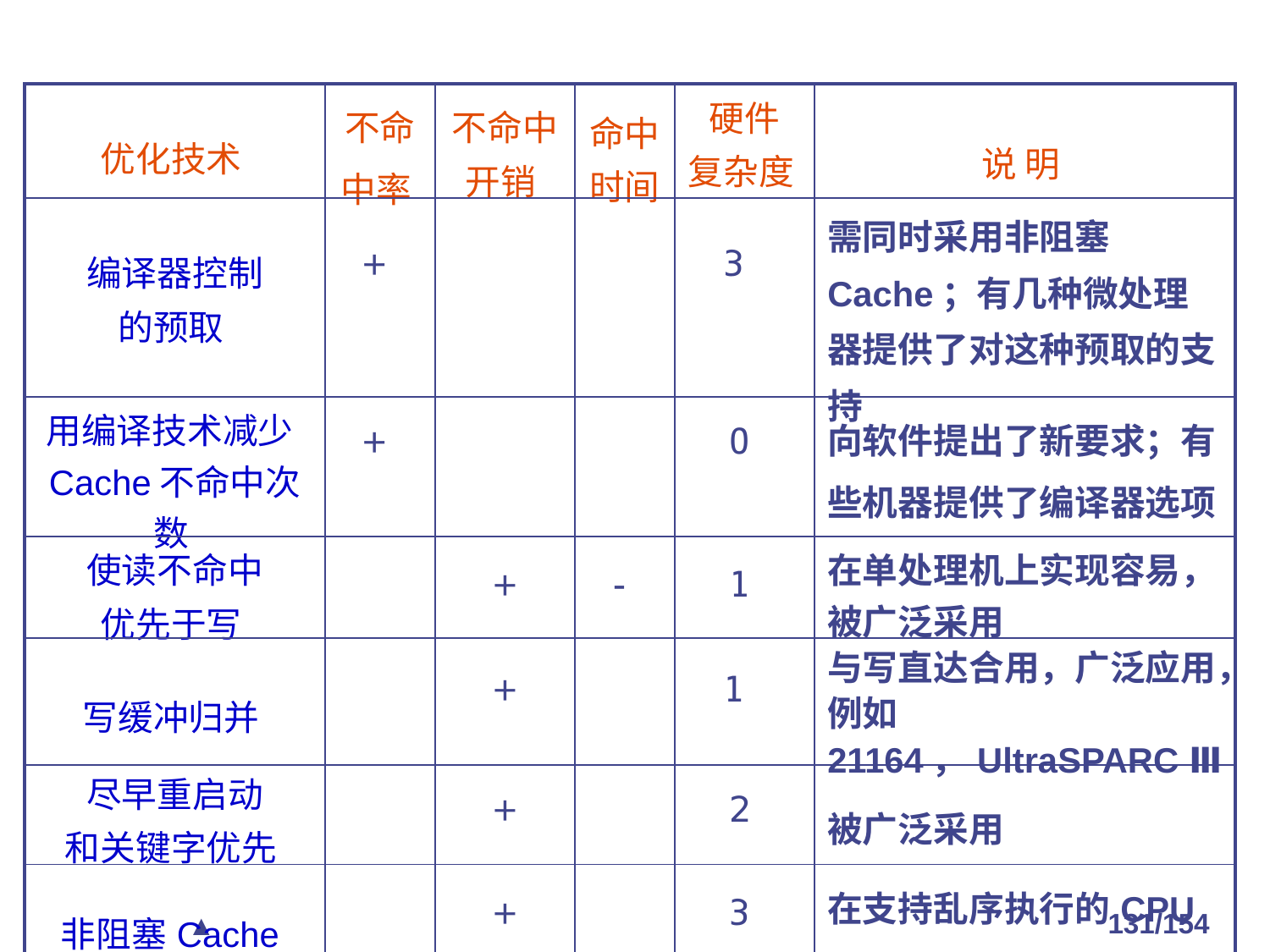

| 优化技术 | 不命中率 | 不命中 开销 | 命中 时间 | 硬件 复杂度 | 说 明 |
| --- | --- | --- | --- | --- | --- |
| 编译器控制 的预取 | + |  |  | 3 | 需同时采用非阻塞Cache；有几种微处理器提供了对这种预取的支持 |
| 用编译技术减少Cache不命中次数 | + |  |  | 0 | 向软件提出了新要求；有些机器提供了编译器选项 |
| 使读不命中 优先于写 |  | + | − | 1 | 在单处理机上实现容易，被广泛采用 |
| 写缓冲归并 |  | + |  | 1 | 与写直达合用，广泛应用，例如21164，UltraSPARC Ⅲ |
| 尽早重启动 和关键字优先 |  | + |  | 2 | 被广泛采用 |
| 非阻塞Cache |  | + |  | 3 | 在支持乱序执行的CPU中使用 |